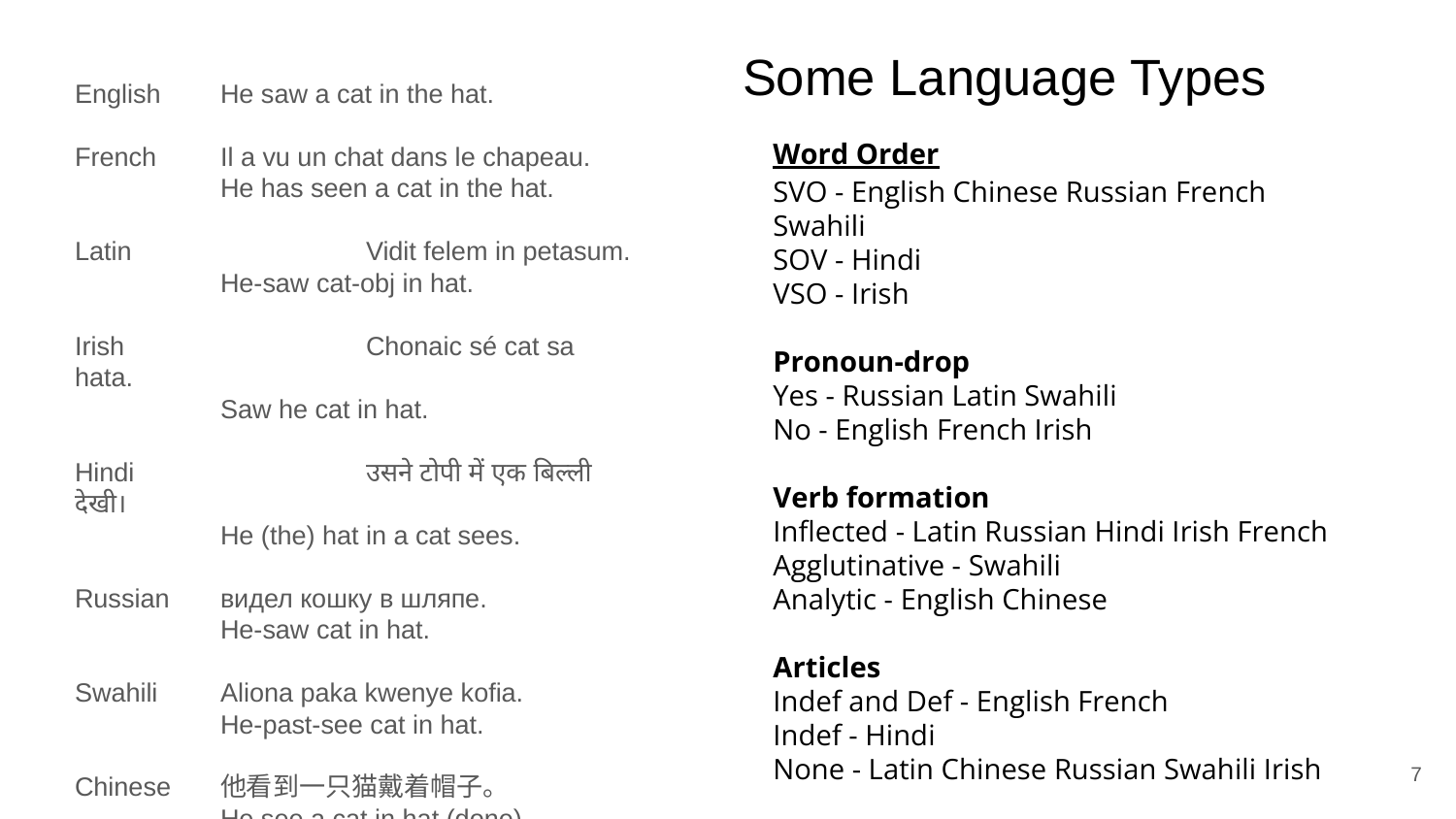

# Some Language Types
English	He saw a cat in the hat.

French	Il a vu un chat dans le chapeau.
He has seen a cat in the hat.

Latin		Vidit felem in petasum.
He-saw cat-obj in hat.

Irish		Chonaic sé cat sa hata.
Saw he cat in hat.

Hindi		उसने टोपी में एक बिल्ली देखी।
He (the) hat in a cat sees.

Russian	видел кошку в шляпе.
He-saw cat in hat.

Swahili	Aliona paka kwenye kofia.
He-past-see cat in hat.

Chinese	他看到一只猫戴着帽子。
He see a cat in hat (done).
Word Order
SVO - English Chinese Russian French Swahili
SOV - Hindi
VSO - Irish

Pronoun-drop
Yes - Russian Latin Swahili
No - English French Irish

Verb formation
Inflected - Latin Russian Hindi Irish French
Agglutinative - Swahili
Analytic - English Chinese

Articles
Indef and Def - English French
Indef - Hindi
None - Latin Chinese Russian Swahili Irish

7